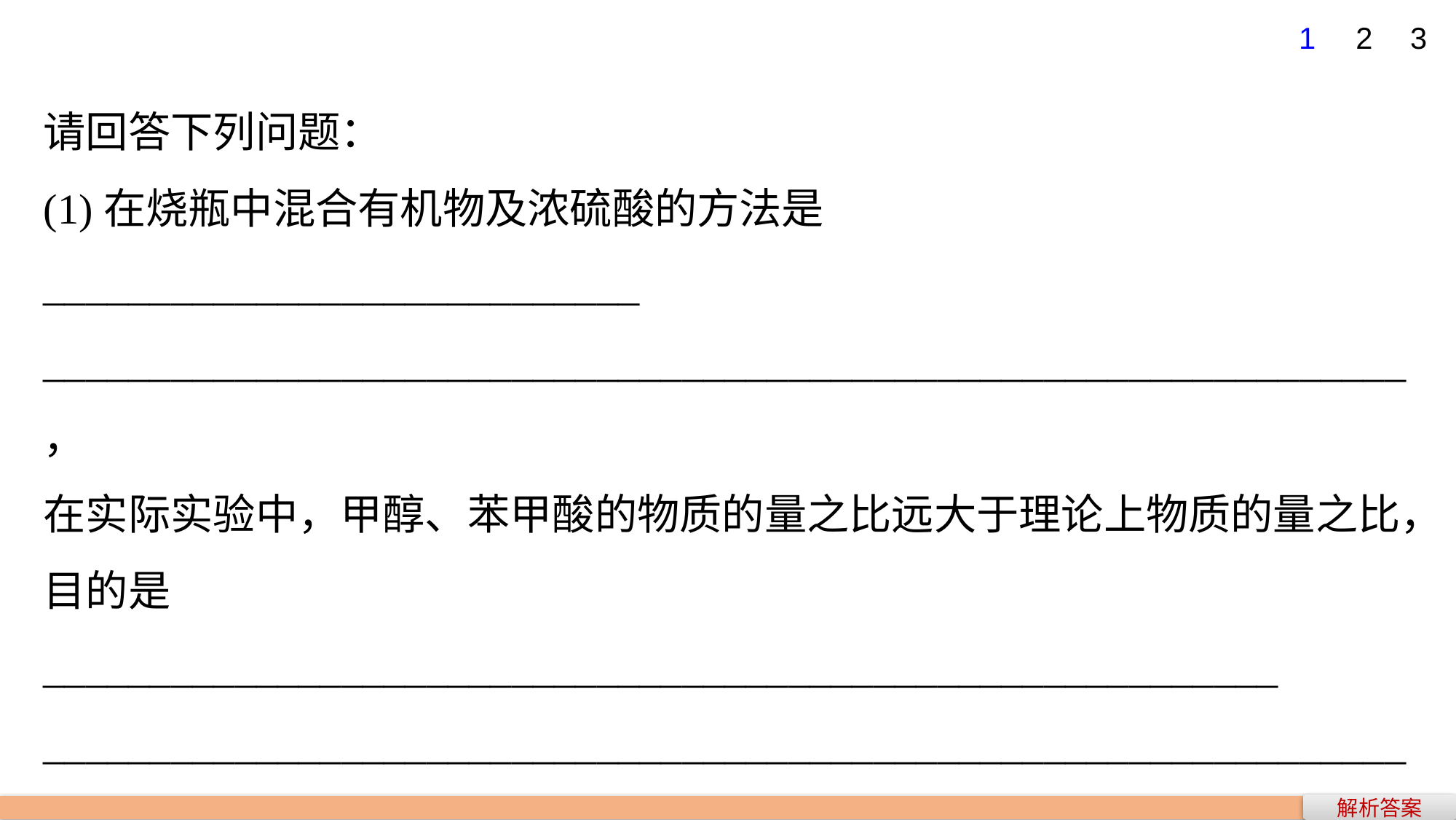

1
2
3
请回答下列问题：
(1)在烧瓶中混合有机物及浓硫酸的方法是____________________________
________________________________________________________________，
在实际实验中，甲醇、苯甲酸的物质的量之比远大于理论上物质的量之比，目的是__________________________________________________________
________________________________________________________________。
装置C中除加入甲醇、苯甲酸与浓硫酸外还需要加入________。
解析答案